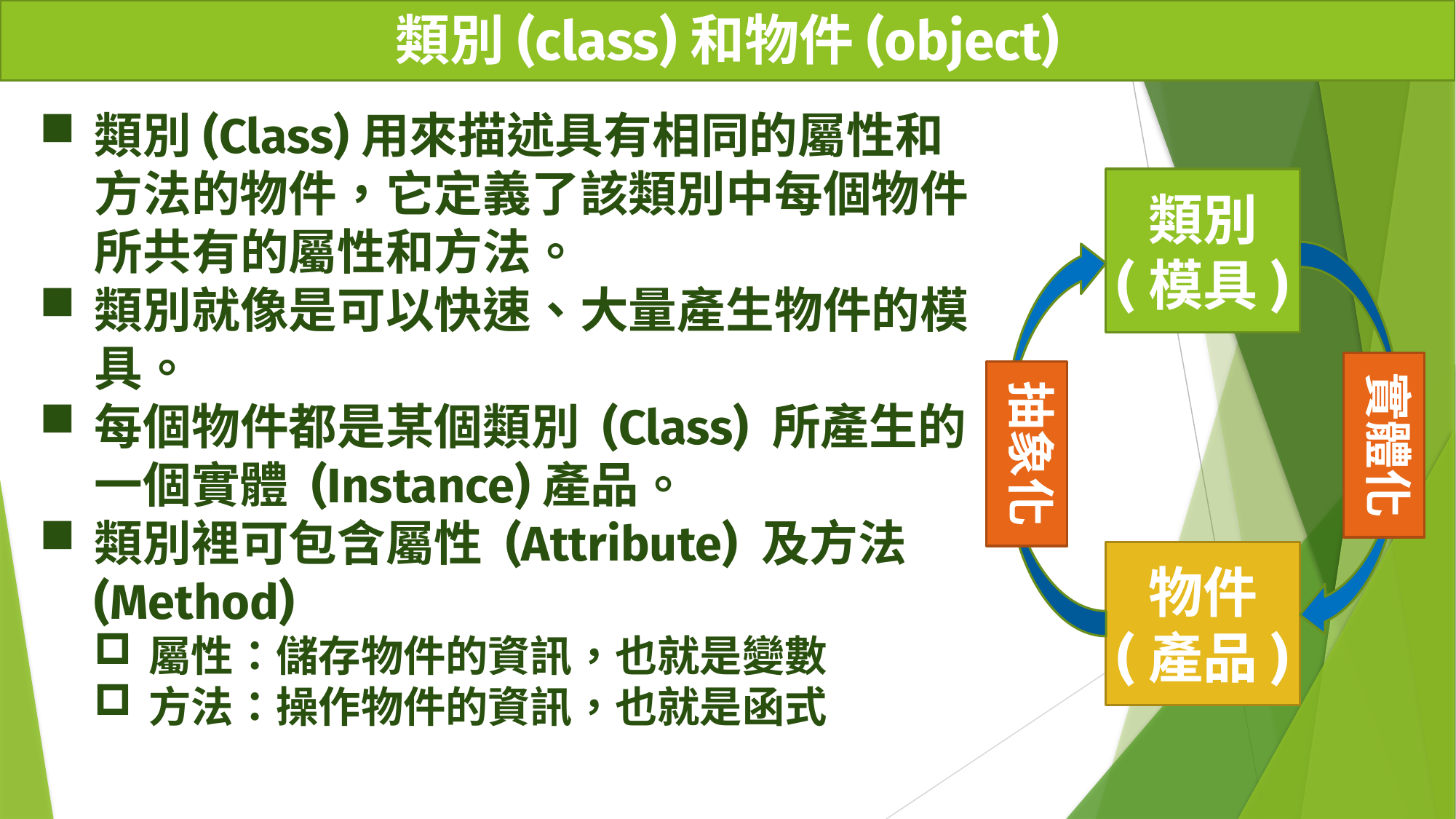

# 類別(class)和物件(object)
類別(Class)用來描述具有相同的屬性和方法的物件，它定義了該類別中每個物件所共有的屬性和方法。
類別就像是可以快速、大量產生物件的模具。
每個物件都是某個類別 (Class) 所產生的一個實體 (Instance)產品。
類別裡可包含屬性 (Attribute) 及方法 (Method)
屬性：儲存物件的資訊，也就是變數
方法：操作物件的資訊，也就是函式
類別
(模具)

實體化
抽象化
物件
(產品)